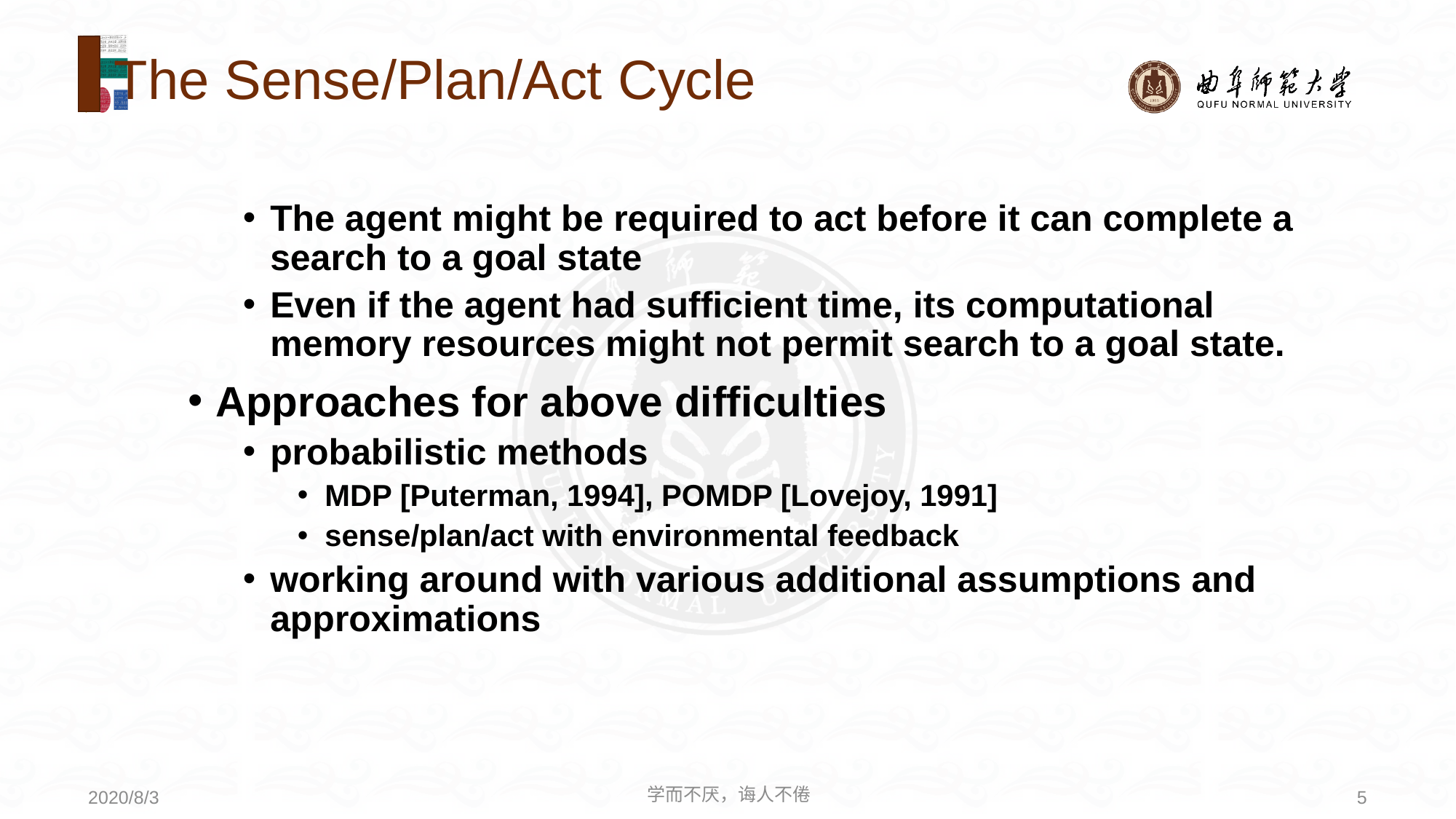

# The Sense/Plan/Act Cycle
The agent might be required to act before it can complete a search to a goal state
Even if the agent had sufficient time, its computational memory resources might not permit search to a goal state.
Approaches for above difficulties
probabilistic methods
MDP [Puterman, 1994], POMDP [Lovejoy, 1991]
sense/plan/act with environmental feedback
working around with various additional assumptions and approximations

学而不厌，诲人不倦
5
2020/8/3